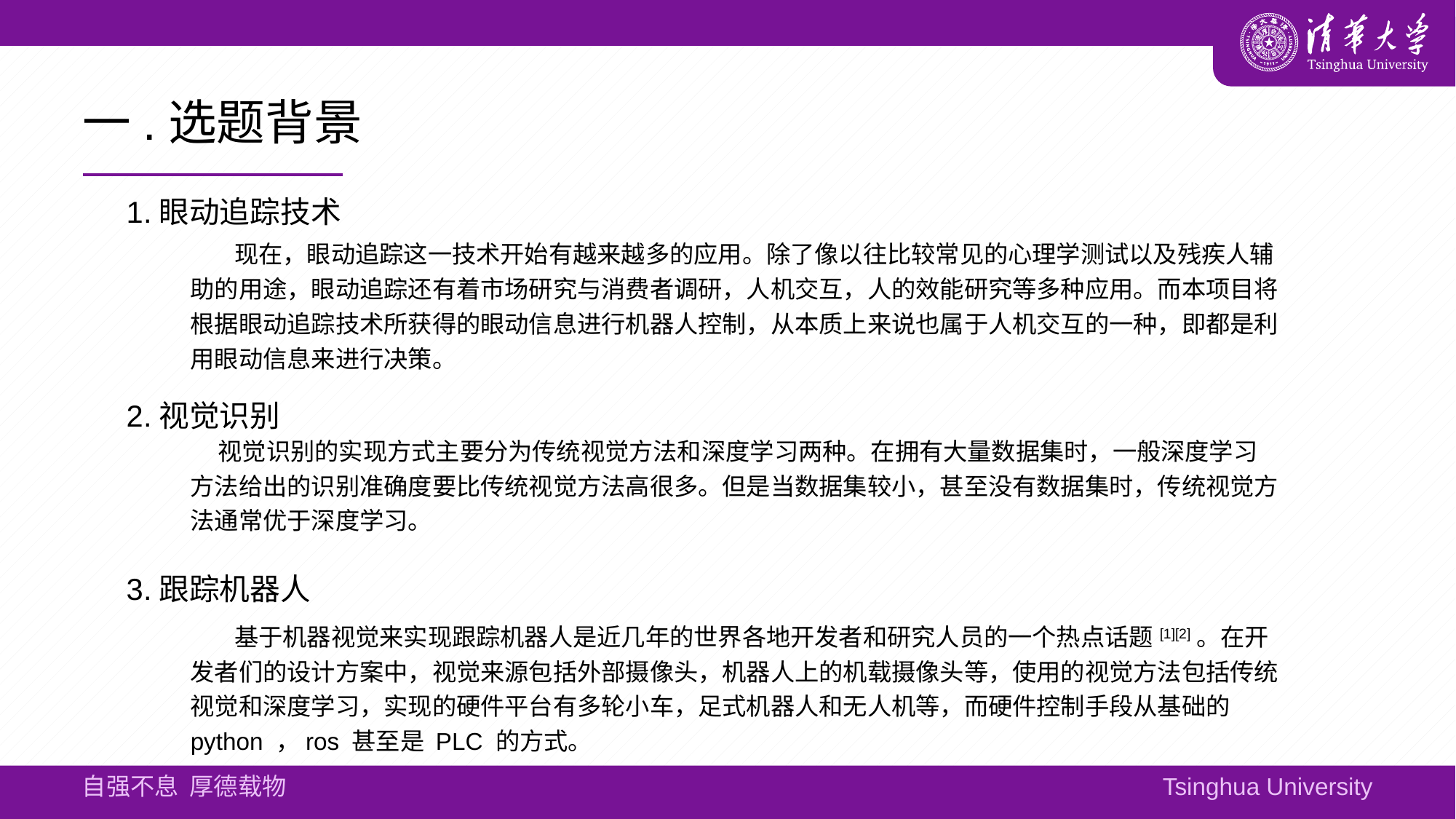

# 一.选题背景
1.眼动追踪技术
       现在，眼动追踪这一技术开始有越来越多的应用。除了像以往比较常见的心理学测试以及残疾人辅助的用途，眼动追踪还有着市场研究与消费者调研，人机交互，人的效能研究等多种应用。而本项目将根据眼动追踪技术所获得的眼动信息进行机器人控制，从本质上来说也属于人机交互的一种，即都是利用眼动信息来进行决策。
2.视觉识别
    视觉识别的实现方式主要分为传统视觉方法和深度学习两种。在拥有大量数据集时，一般深度学习方法给出的识别准确度要比传统视觉方法高很多。但是当数据集较小，甚至没有数据集时，传统视觉方法通常优于深度学习。
3.跟踪机器人
       基于机器视觉来实现跟踪机器人是近几年的世界各地开发者和研究人员的一个热点话题[1][2]。在开发者们的设计方案中，视觉来源包括外部摄像头，机器人上的机载摄像头等，使用的视觉方法包括传统视觉和深度学习，实现的硬件平台有多轮小车，足式机器人和无人机等，而硬件控制手段从基础的 python ，ros 甚至是 PLC 的方式。